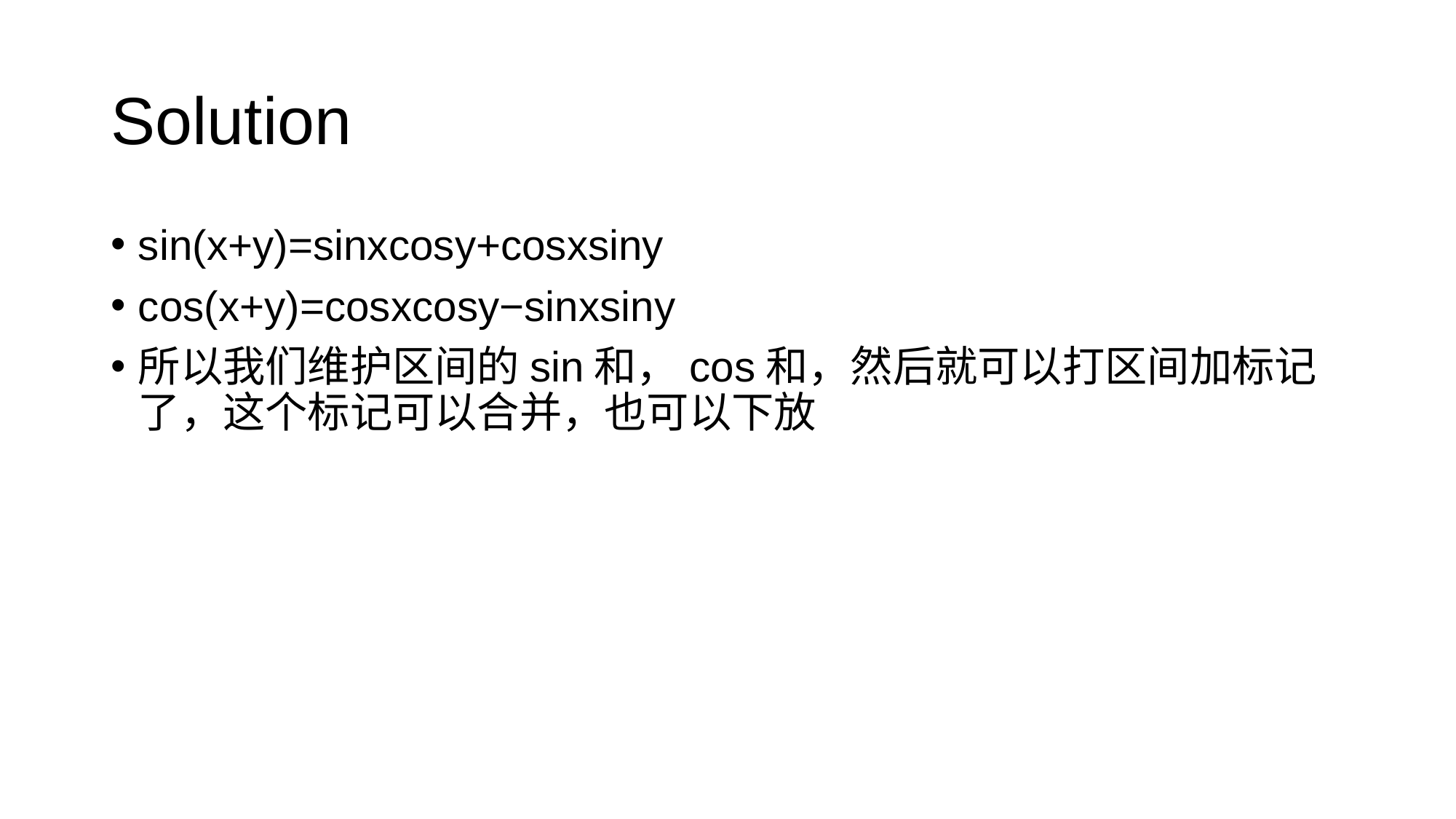

# Solution
sin(x+y)=sinxcosy+cosxsiny
cos(x+y)=cosxcosy−sinxsiny
所以我们维护区间的sin和，cos和，然后就可以打区间加标记了，这个标记可以合并，也可以下放